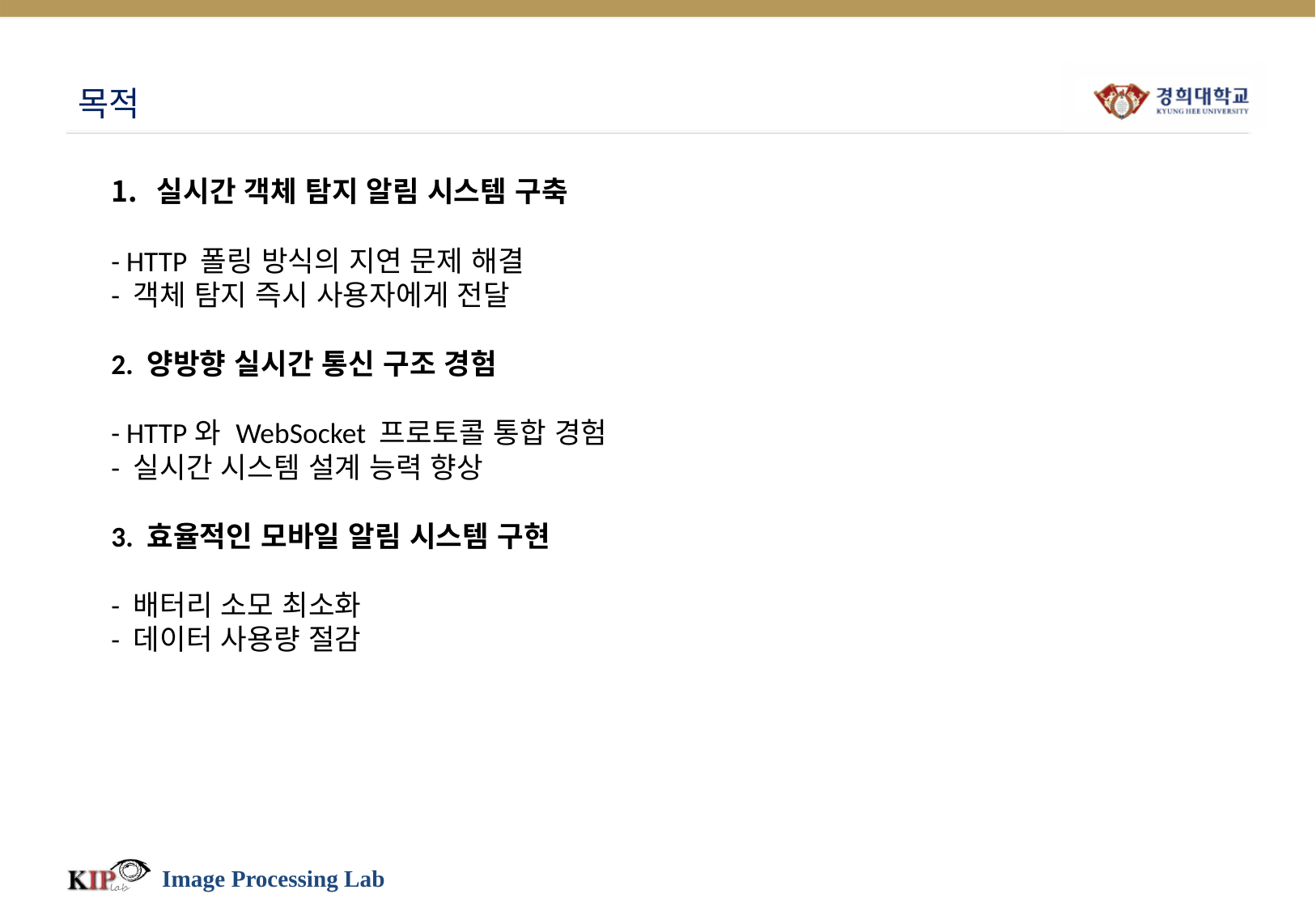

# 목적
실시간 객체 탐지 알림 시스템 구축

- HTTP 폴링 방식의 지연 문제 해결
- 객체 탐지 즉시 사용자에게 전달

2. 양방향 실시간 통신 구조 경험

- HTTP와 WebSocket 프로토콜 통합 경험
- 실시간 시스템 설계 능력 향상

3. 효율적인 모바일 알림 시스템 구현

- 배터리 소모 최소화
- 데이터 사용량 절감

Image Processing Lab